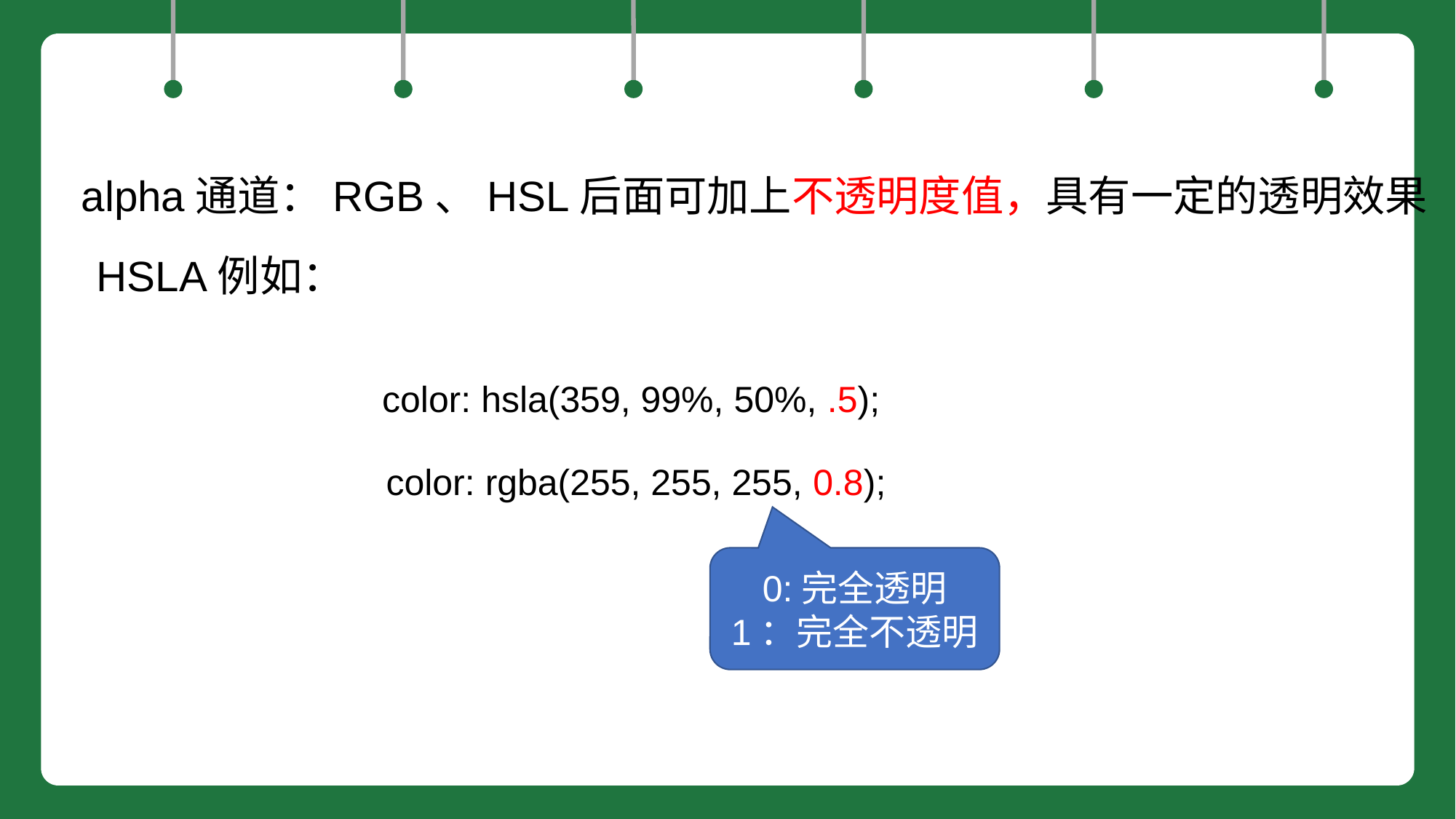

alpha通道：RGB、HSL后面可加上不透明度值，具有一定的透明效果
HSLA例如：
color: hsla(359, 99%, 50%, .5);
color: rgba(255, 255, 255, 0.8);
0:完全透明
1：完全不透明